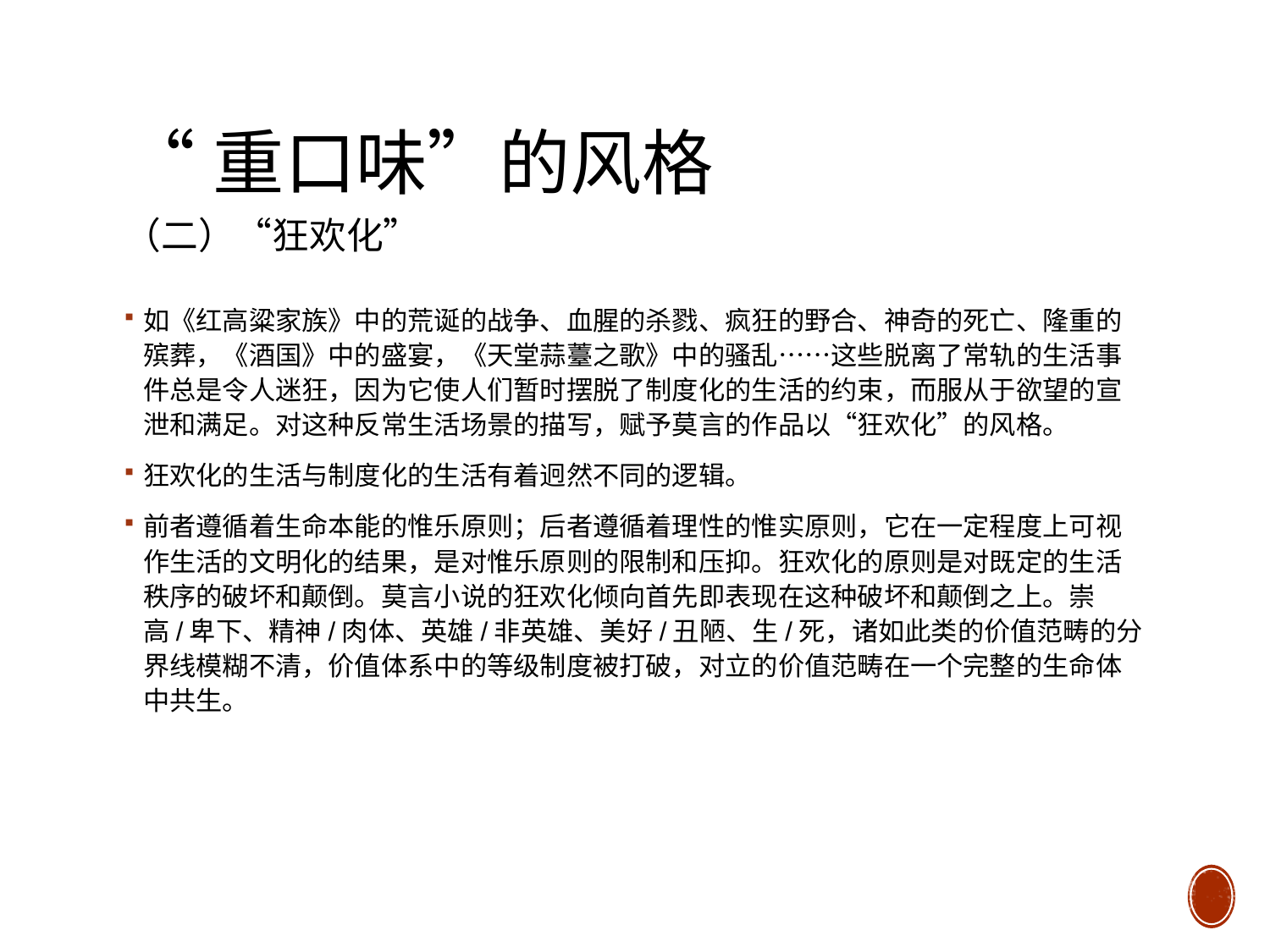

# “重口味”的风格 （二）“狂欢化”
如《红高粱家族》中的荒诞的战争、血腥的杀戮、疯狂的野合、神奇的死亡、隆重的殡葬，《酒国》中的盛宴，《天堂蒜薹之歌》中的骚乱……这些脱离了常轨的生活事件总是令人迷狂，因为它使人们暂时摆脱了制度化的生活的约束，而服从于欲望的宣泄和满足。对这种反常生活场景的描写，赋予莫言的作品以“狂欢化”的风格。
狂欢化的生活与制度化的生活有着迥然不同的逻辑。
前者遵循着生命本能的惟乐原则；后者遵循着理性的惟实原则，它在一定程度上可视作生活的文明化的结果，是对惟乐原则的限制和压抑。狂欢化的原则是对既定的生活秩序的破坏和颠倒。莫言小说的狂欢化倾向首先即表现在这种破坏和颠倒之上。崇高/卑下、精神/肉体、英雄/非英雄、美好/丑陋、生/死，诸如此类的价值范畴的分界线模糊不清，价值体系中的等级制度被打破，对立的价值范畴在一个完整的生命体中共生。